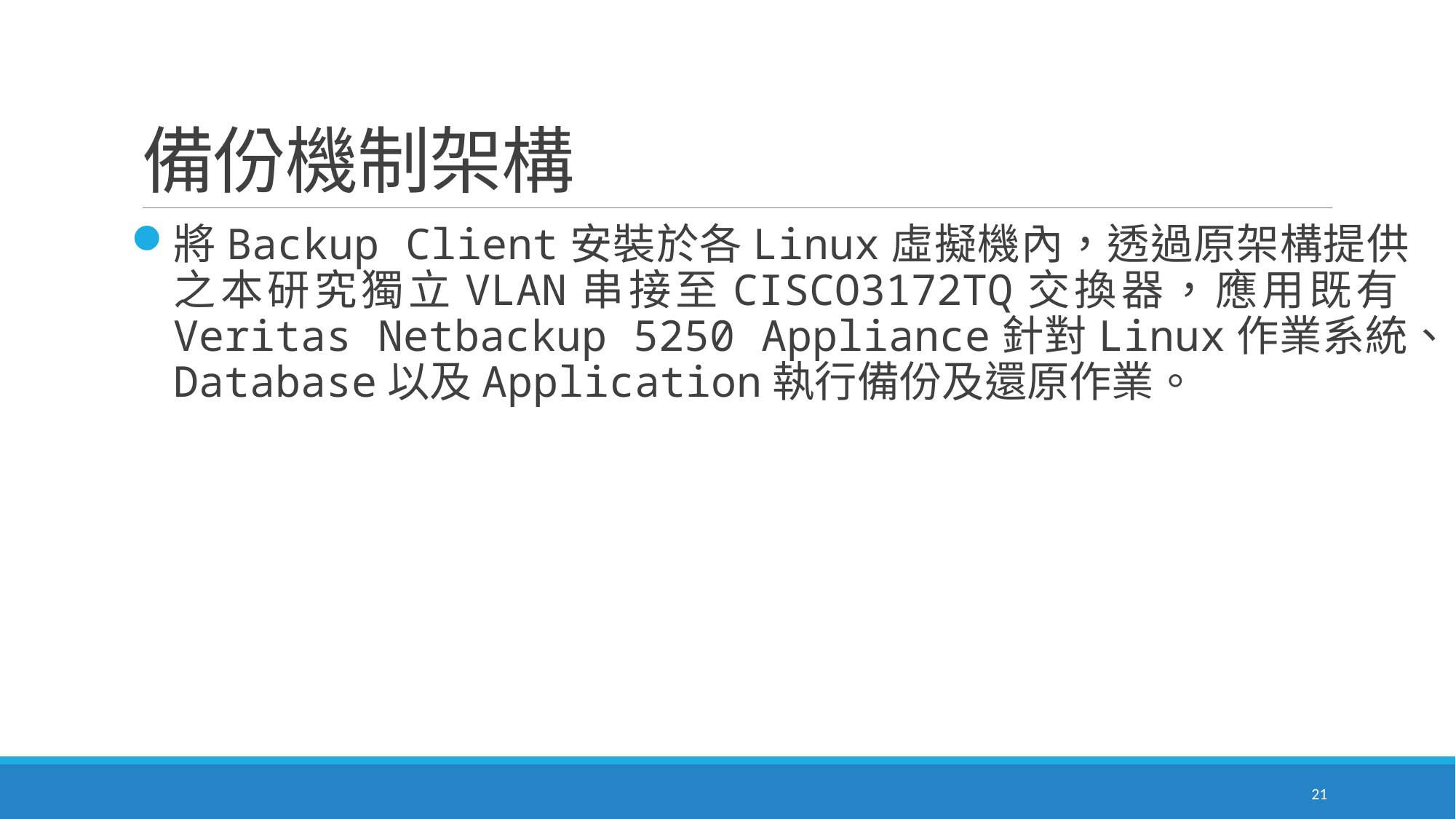

# 備份機制架構
將Backup Client安裝於各Linux虛擬機內，透過原架構提供之本研究獨立VLAN串接至CISCO3172TQ交換器，應用既有Veritas Netbackup 5250 Appliance針對Linux作業系統、Database以及Application執行備份及還原作業。
21